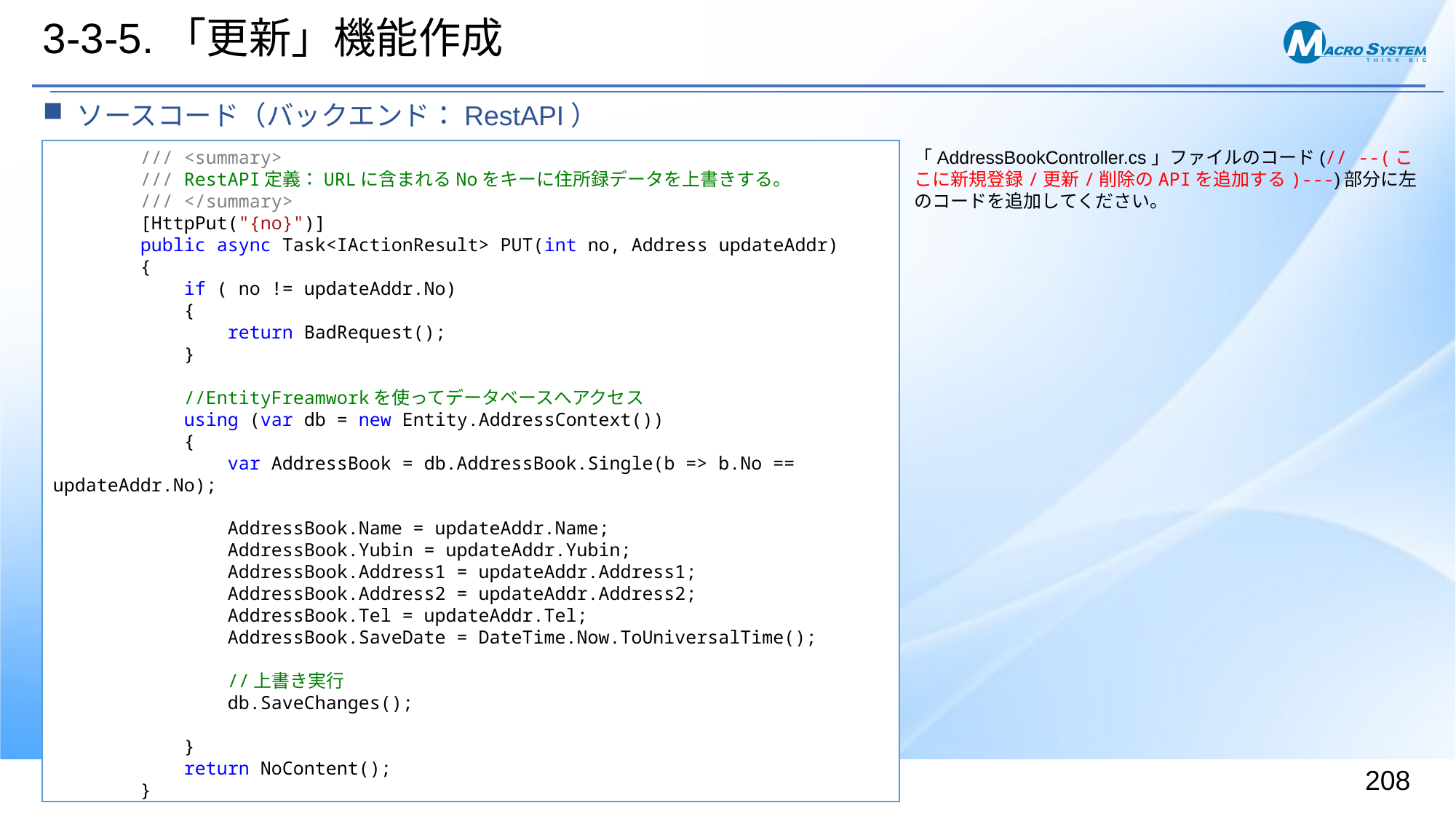

# 3-3-5.「更新」機能作成
ソースコード（バックエンド：RestAPI）
        /// <summary>
        /// RestAPI定義：URLに含まれるNoをキーに住所録データを上書きする。
        /// </summary>
        [HttpPut("{no}")]
        public async Task<IActionResult> PUT(int no, Address updateAddr)
        {
            if ( no != updateAddr.No)
            {
                return BadRequest();
            }

            //EntityFreamworkを使ってデータベースへアクセス
            using (var db = new Entity.AddressContext())
            {
                var AddressBook = db.AddressBook.Single(b => b.No == updateAddr.No);

                AddressBook.Name = updateAddr.Name;
                AddressBook.Yubin = updateAddr.Yubin;
                AddressBook.Address1 = updateAddr.Address1;
                AddressBook.Address2 = updateAddr.Address2;
                AddressBook.Tel = updateAddr.Tel;
                AddressBook.SaveDate = DateTime.Now.ToUniversalTime();

                //上書き実行
                db.SaveChanges();

            }
            return NoContent();
        }
「AddressBookController.cs」ファイルのコード(// --(ここに新規登録/更新/削除のAPIを追加する)---)部分に左のコードを追加してください。